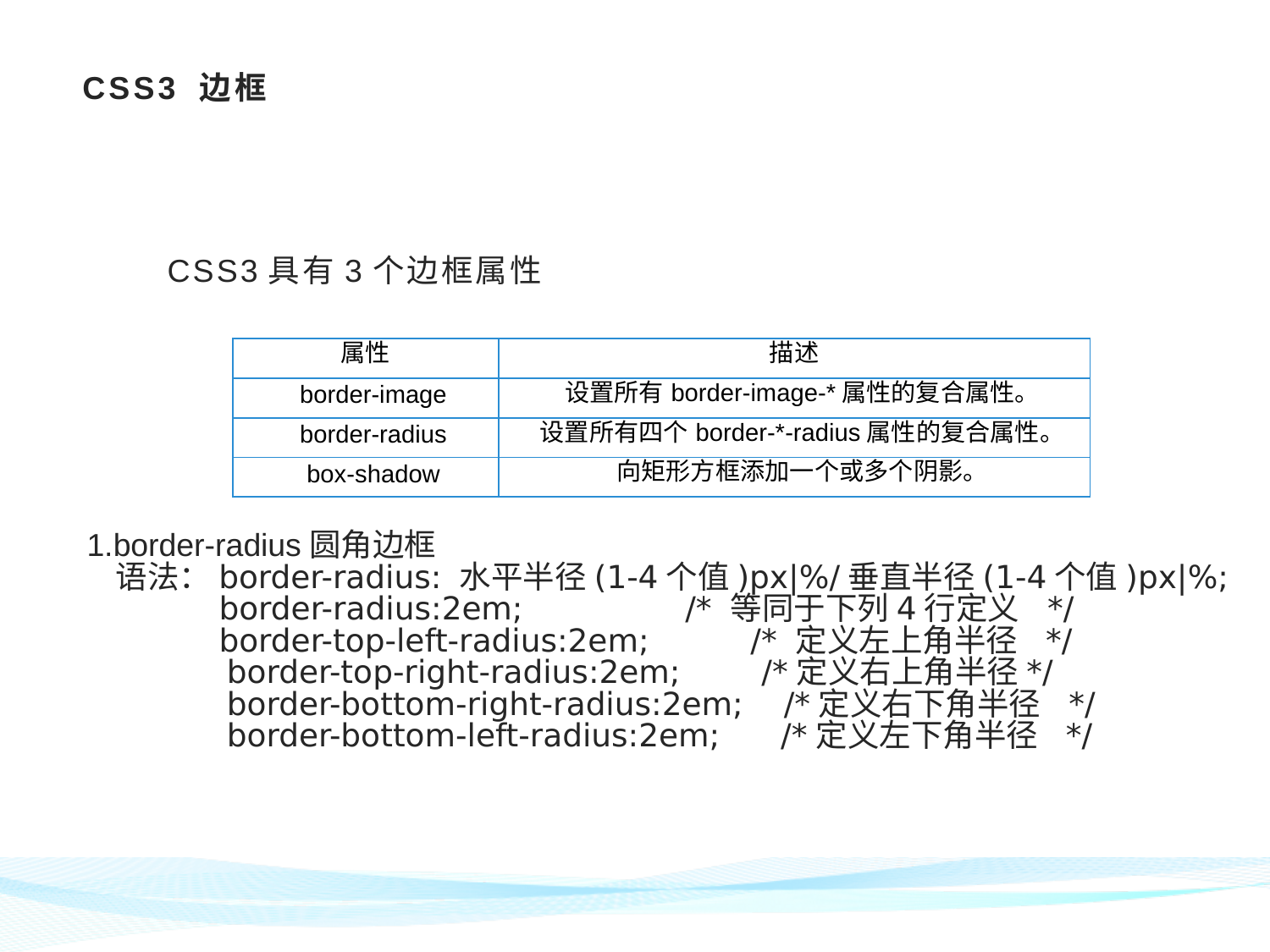

# CSS3 边框
       CSS3具有3个边框属性
| 属性 | 描述 |
| --- | --- |
| border-image | 设置所有border-image-\*属性的复合属性。 |
| border-radius | 设置所有四个border-\*-radius属性的复合属性。 |
| box-shadow | 向矩形方框添加一个或多个阴影。 |
1.border-radius圆角边框
   语法：border-radius: 水平半径(1-4个值)px|%/垂直半径(1-4个值)px|%;
             border-radius:2em;                /* 等同于下列4行定义  */
             border-top-left-radius:2em;          /* 定义左上角半径  */
    border-top-right-radius:2em;        /*定义右上角半径*/
    border-bottom-right-radius:2em;    /*定义右下角半径  */
    border-bottom-left-radius:2em;      /*定义左下角半径  */